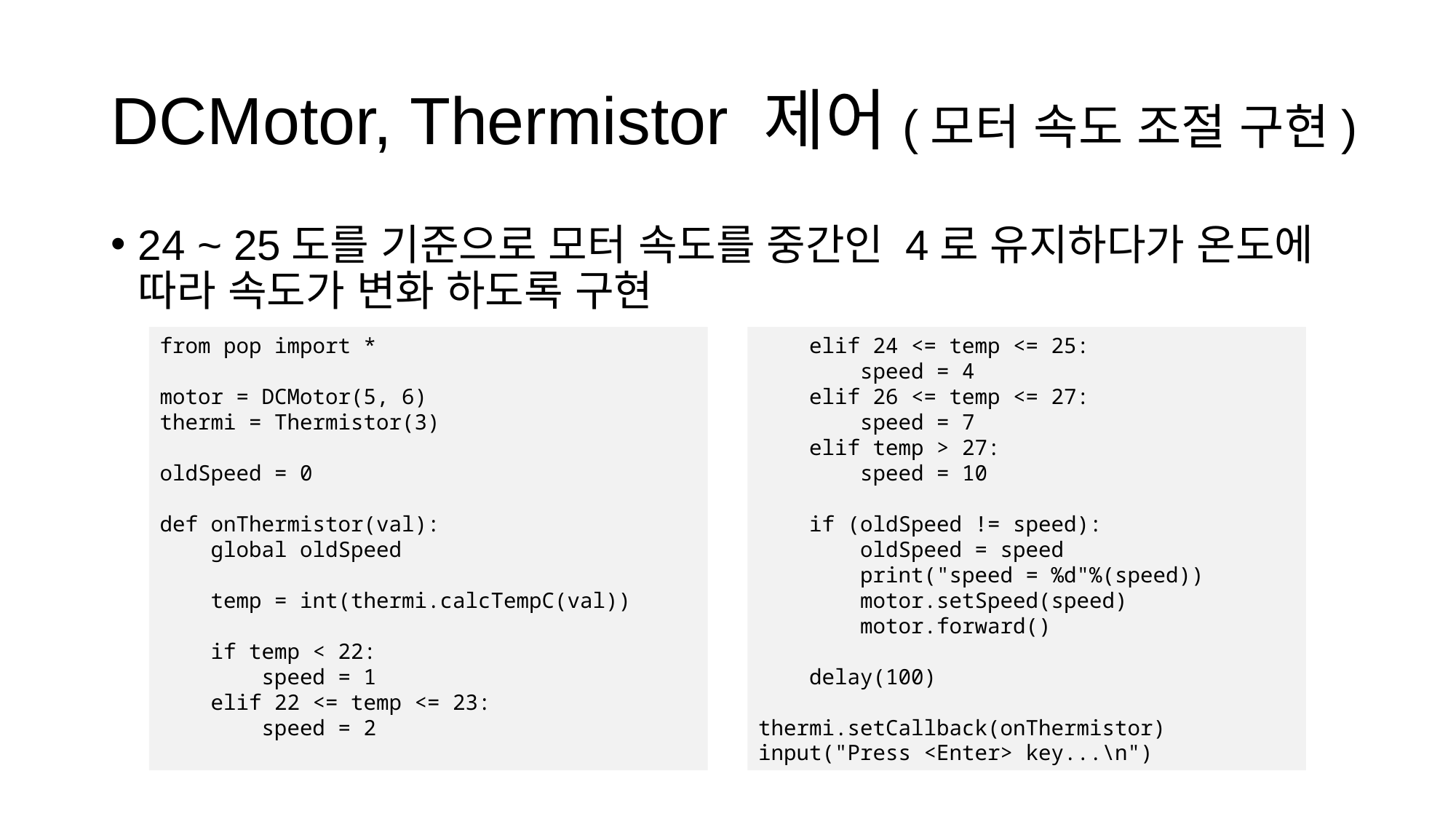

# DCMotor, Thermistor 제어(모터 속도 조절 구현)
24 ~ 25도를 기준으로 모터 속도를 중간인 4로 유지하다가 온도에 따라 속도가 변화 하도록 구현
from pop import *

motor = DCMotor(5, 6)
thermi = Thermistor(3)

oldSpeed = 0

def onThermistor(val):
    global oldSpeed

    temp = int(thermi.calcTempC(val))

    if temp < 22:
        speed = 1
    elif 22 <= temp <= 23:
        speed = 2

    elif 24 <= temp <= 25:
        speed = 4
    elif 26 <= temp <= 27:
        speed = 7
    elif temp > 27:
        speed = 10

    if (oldSpeed != speed):
        oldSpeed = speed
        print("speed = %d"%(speed))
        motor.setSpeed(speed)
        motor.forward()

    delay(100)

thermi.setCallback(onThermistor)
input("Press <Enter> key...\n")